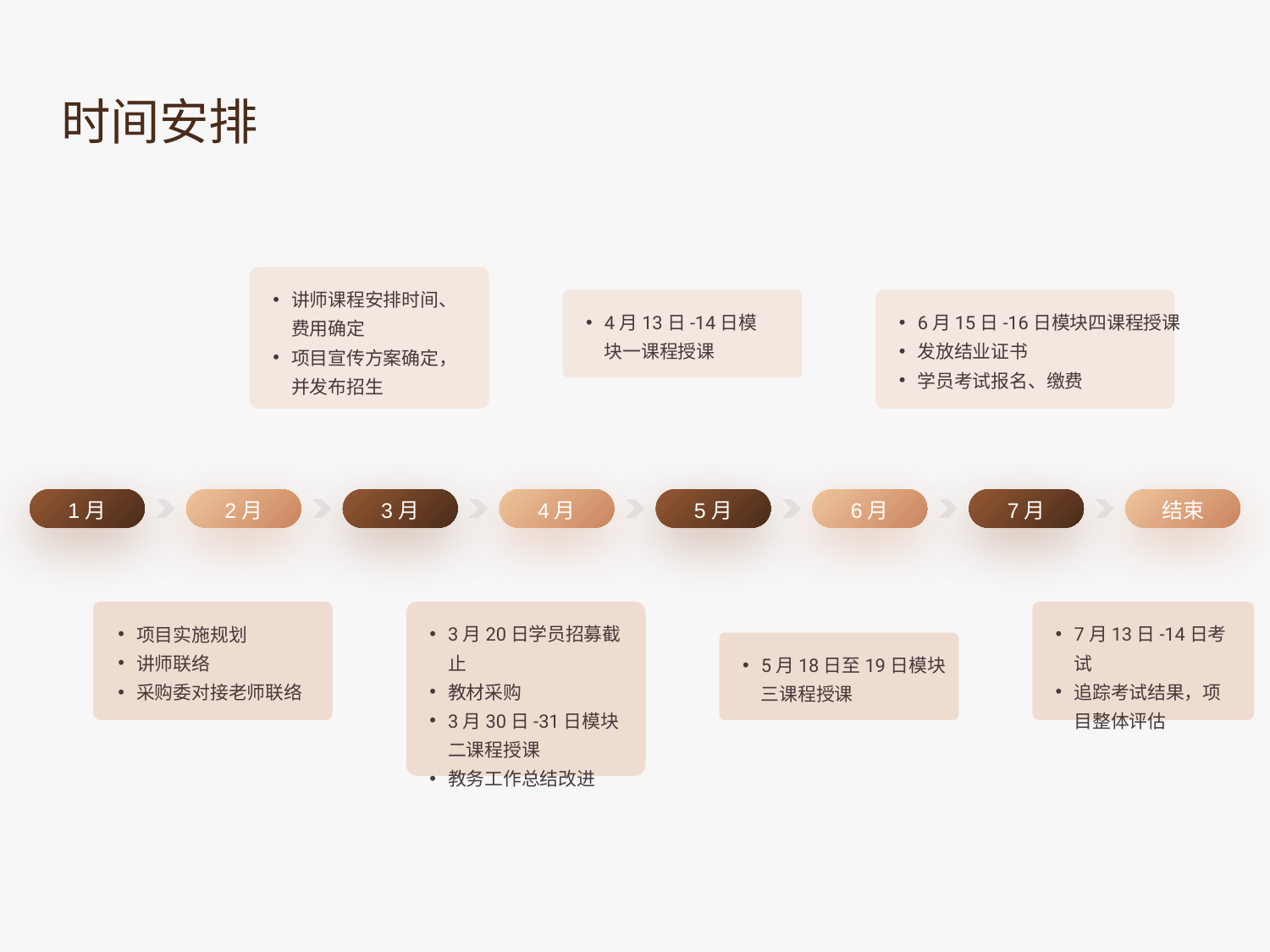

时间安排

讲师课程安排时间、费用确定
项目宣传方案确定，并发布招生

4月13日-14日模块一课程授课
6月15日-16日模块四课程授课
发放结业证书
学员考试报名、缴费

1月
2月
3月
4月
5月
6月
7月
结束

项目实施规划
讲师联络
采购委对接老师联络
3月20日学员招募截止
教材采购
3月30日-31日模块二课程授课
教务工作总结改进
7月13日-14日考试
追踪考试结果，项目整体评估

5月18日至19日模块三课程授课